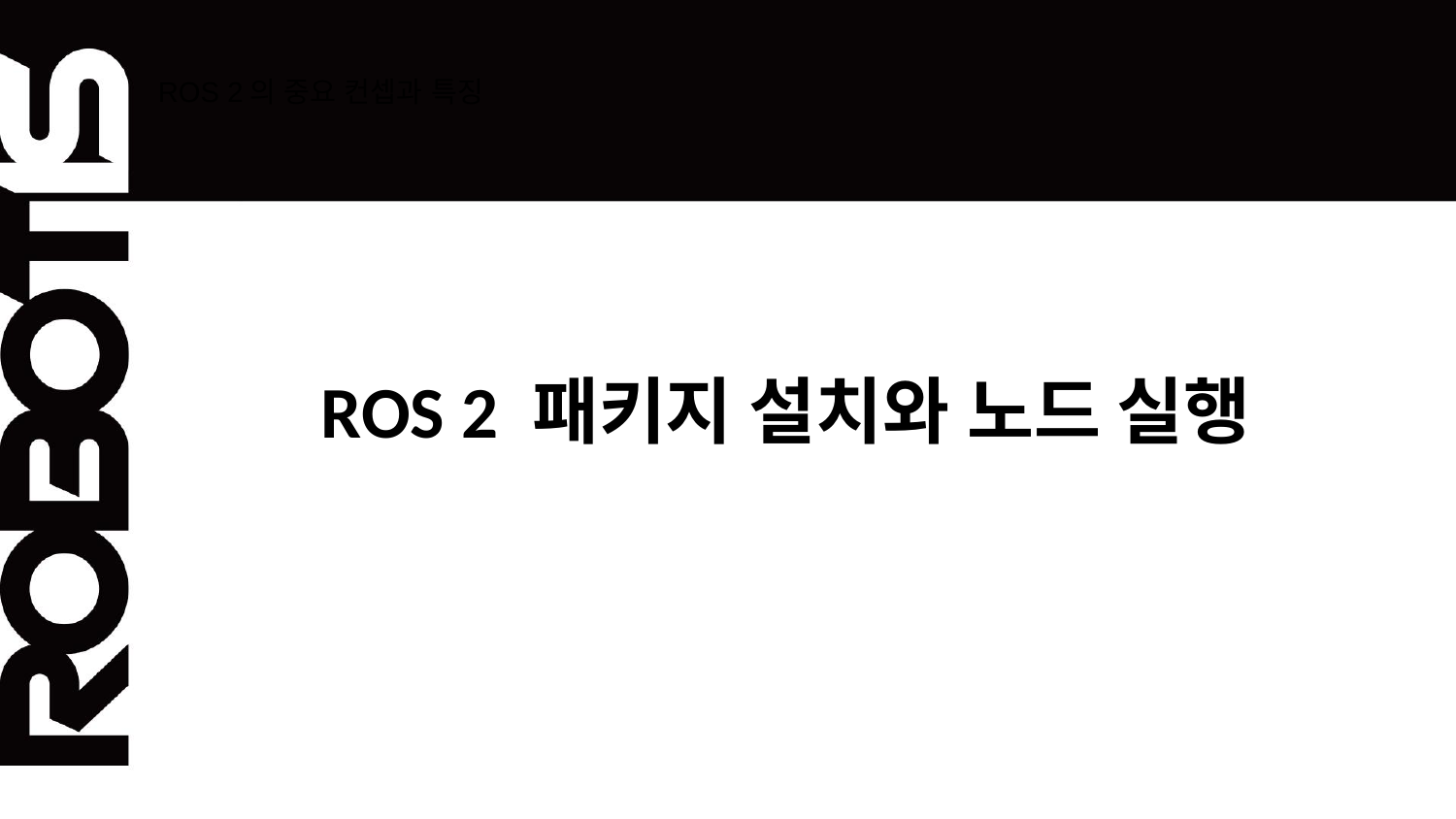

# ROS 2의 중요 컨셉과 특징
ROS 2 패키지 설치와 노드 실행